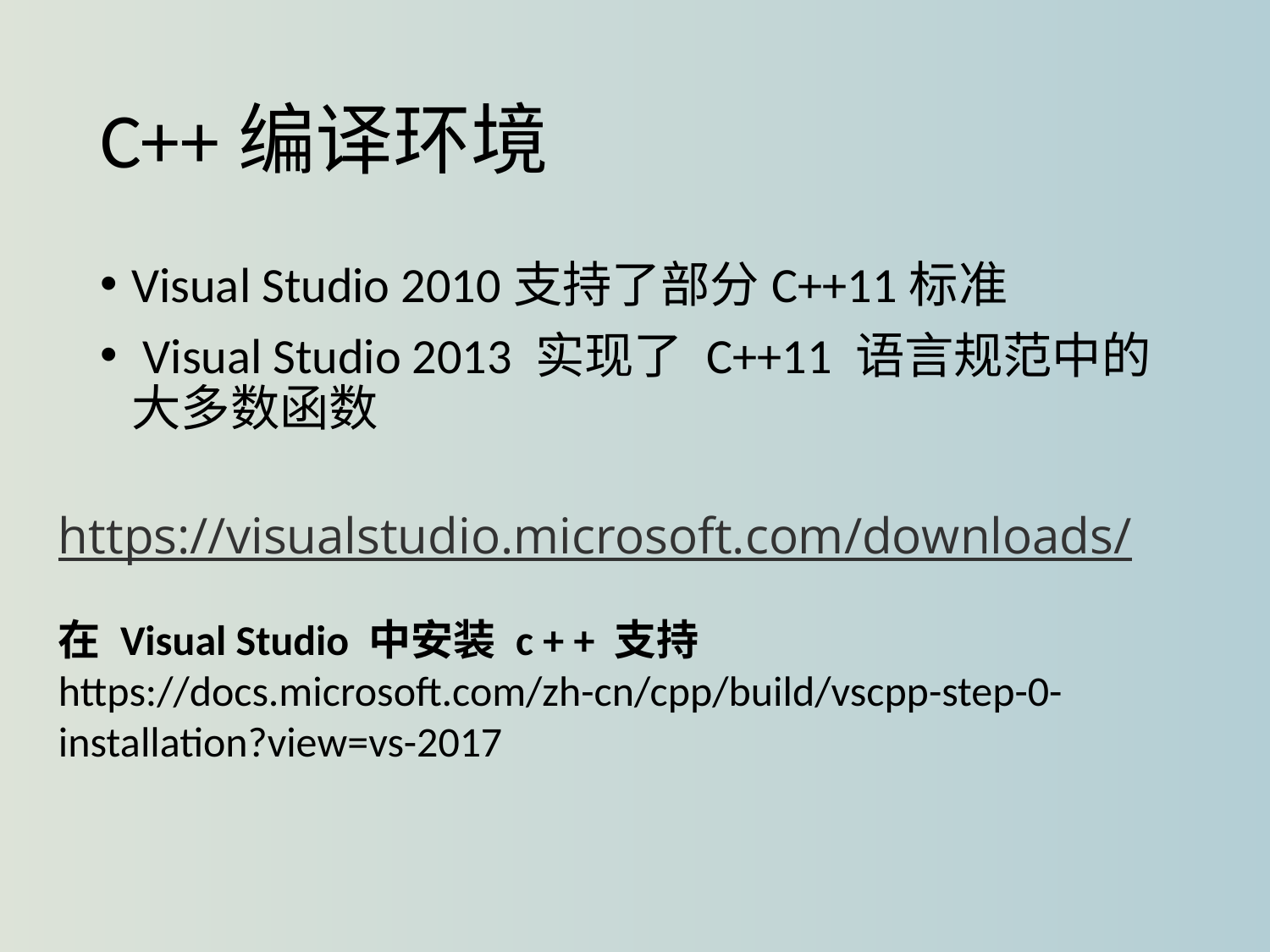

# C++编译环境
Visual Studio 2010支持了部分C++11标准
 Visual Studio 2013 实现了 C++11 语言规范中的大多数函数

https://visualstudio.microsoft.com/downloads/
在 Visual Studio 中安装 c + + 支持
https://docs.microsoft.com/zh-cn/cpp/build/vscpp-step-0-installation?view=vs-2017